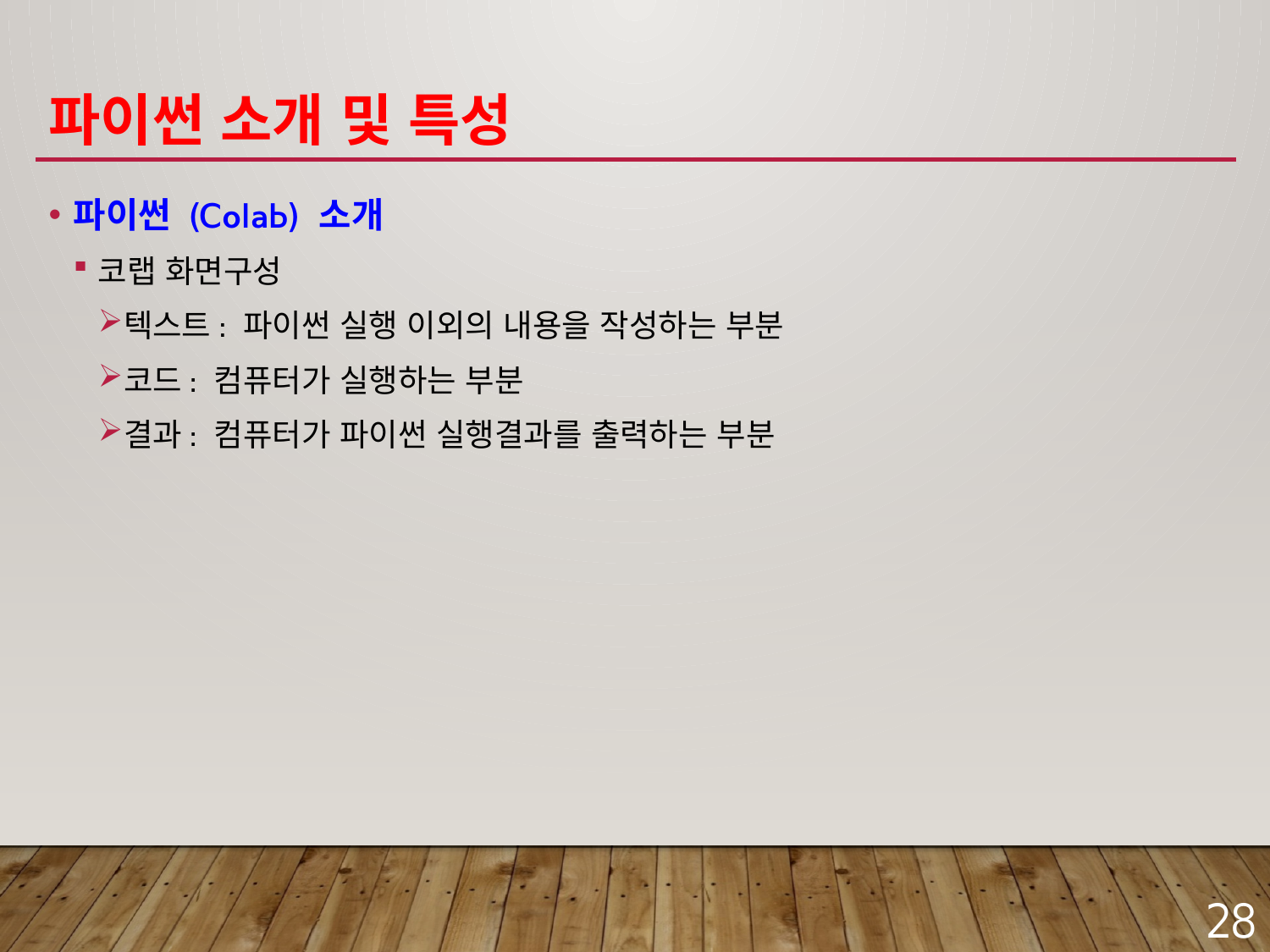

# 파이썬 소개 및 특성
파이썬 (Colab) 소개
코랩 화면구성
텍스트: 파이썬 실행 이외의 내용을 작성하는 부분
코드: 컴퓨터가 실행하는 부분
결과: 컴퓨터가 파이썬 실행결과를 출력하는 부분
28